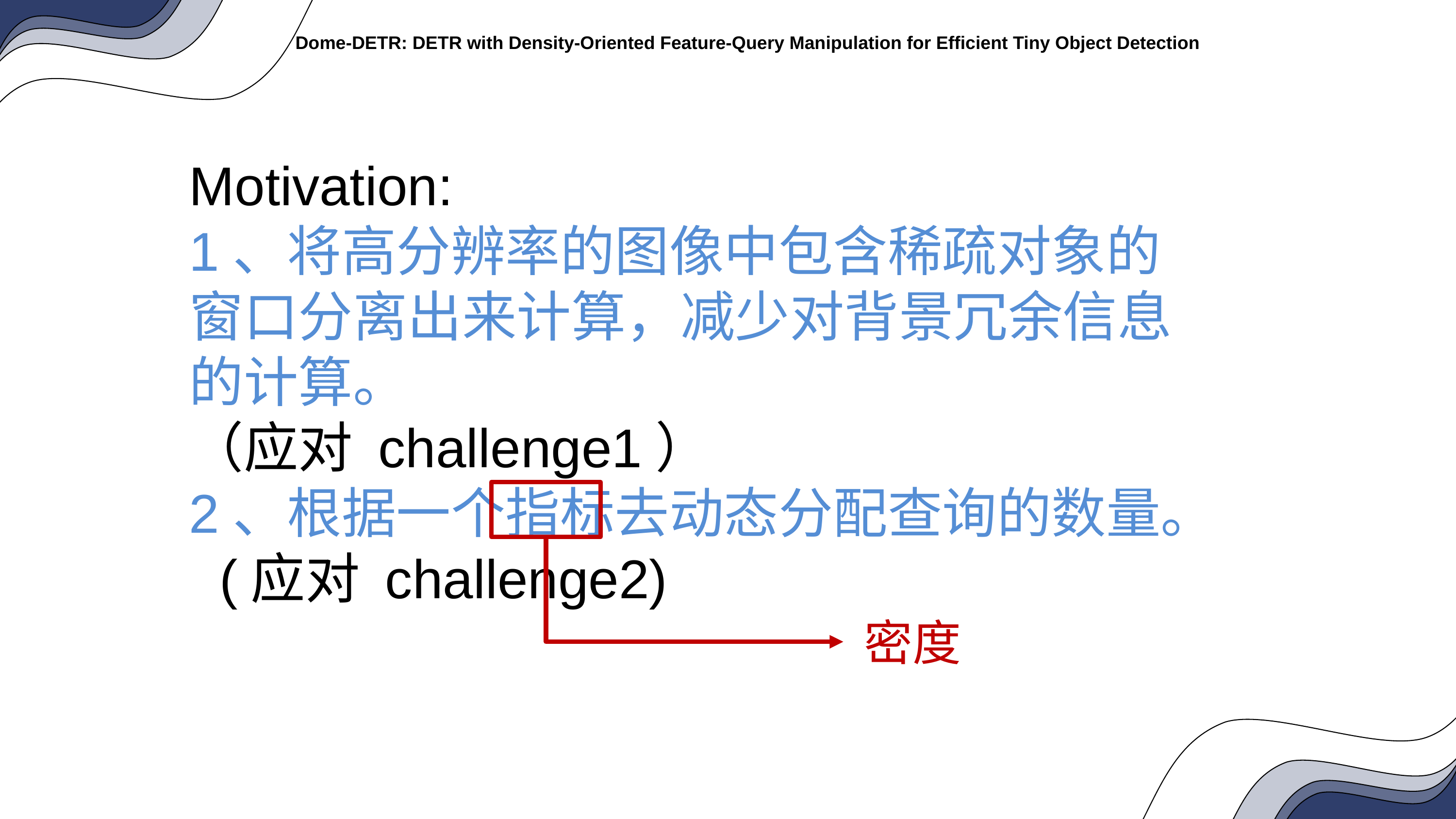

Motivation:
1、将高分辨率的图像中包含稀疏对象的窗口分离出来计算，减少对背景冗余信息的计算。
（应对 challenge1）
2、根据一个指标去动态分配查询的数量。
  (应对 challenge2)

密度